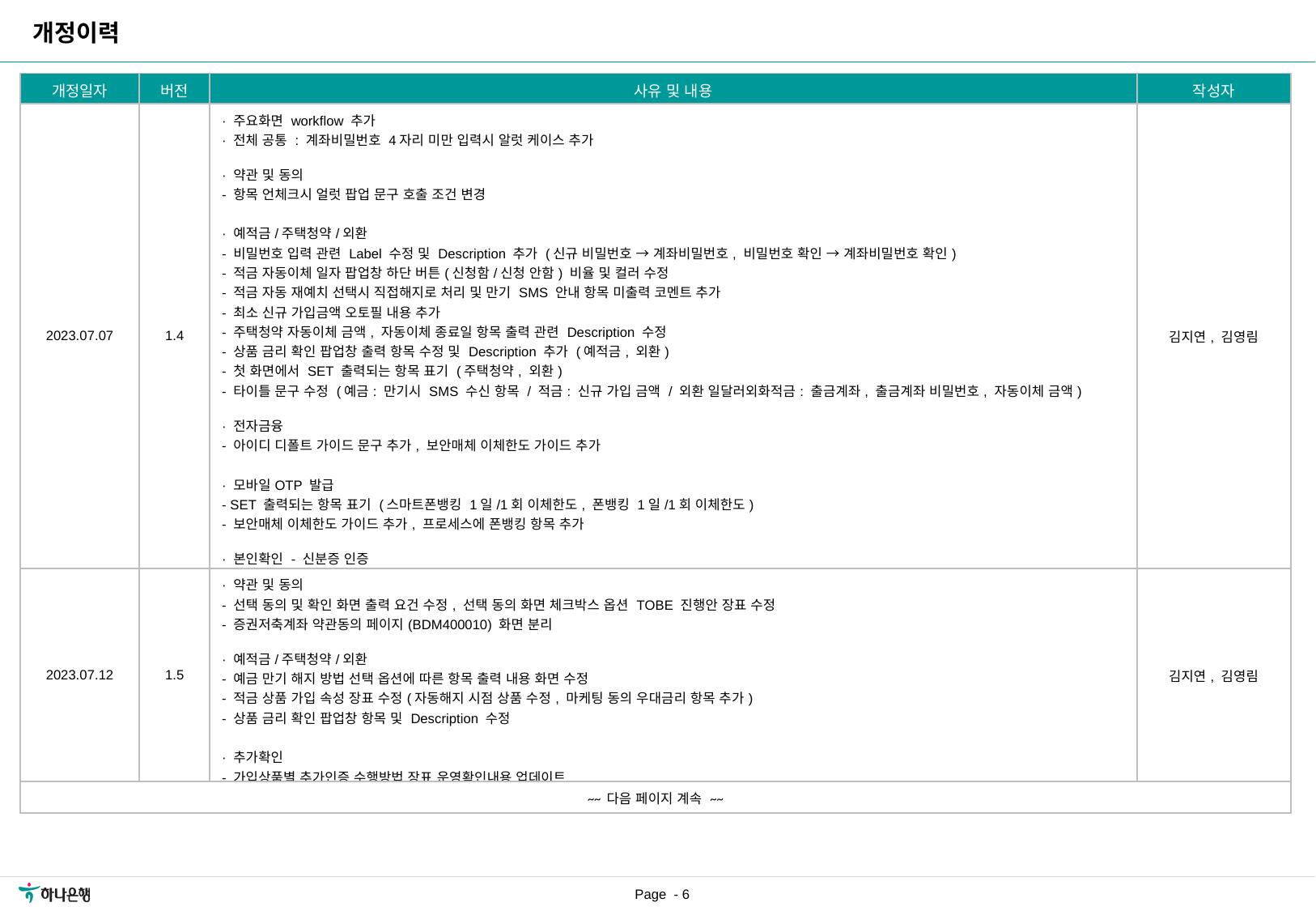

개정이력
| 개정일자 | 버전 | 사유 및 내용 | 작성자 |
| --- | --- | --- | --- |
| 2023.07.07 | 1.4 | · 주요화면 workflow 추가 · 전체 공통 : 계좌비밀번호 4자리 미만 입력시 알럿 케이스 추가 · 약관 및 동의 - 항목 언체크시 얼럿 팝업 문구 호출 조건 변경 · 예적금/주택청약/외환 - 비밀번호 입력 관련 Label 수정 및 Description 추가 (신규 비밀번호 → 계좌비밀번호, 비밀번호 확인 → 계좌비밀번호 확인) - 적금 자동이체 일자 팝업창 하단 버튼(신청함/신청 안함) 비율 및 컬러 수정 - 적금 자동 재예치 선택시 직접해지로 처리 및 만기 SMS 안내 항목 미출력 코멘트 추가 - 최소 신규 가입금액 오토필 내용 추가 - 주택청약 자동이체 금액, 자동이체 종료일 항목 출력 관련 Description 수정 - 상품 금리 확인 팝업창 출력 항목 수정 및 Description 추가 (예적금, 외환) - 첫 화면에서 SET 출력되는 항목 표기 (주택청약, 외환) - 타이틀 문구 수정 (예금: 만기시 SMS 수신 항목 / 적금: 신규 가입 금액 / 외환 일달러외화적금: 출금계좌, 출금계좌 비밀번호, 자동이체 금액) · 전자금융 - 아이디 디폴트 가이드 문구 추가, 보안매체 이체한도 가이드 추가 · 모바일OTP 발급 - SET 출력되는 항목 표기 (스마트폰뱅킹 1일/1회 이체한도, 폰뱅킹 1일/1회 이체한도) - 보안매체 이체한도 가이드 추가, 프로세스에 폰뱅킹 항목 추가 · 본인확인 - 신분증 인증 - 주민등록증/운전면허증 신분증 정보 확인 페이지에 이름/주민번호 항목 추가 및 일부 항목 Description 수정 · 추가확인 - 영상통화 - 영상통화 안내 팝업창 문구 수정, 디자인 산출물과 레이아웃 통일 | 김지연, 김영림 |
| 2023.07.12 | 1.5 | · 약관 및 동의 - 선택 동의 및 확인 화면 출력 요건 수정, 선택 동의 화면 체크박스 옵션 TOBE 진행안 장표 수정 - 증권저축계좌 약관동의 페이지(BDM400010) 화면 분리 · 예적금/주택청약/외환 - 예금 만기 해지 방법 선택 옵션에 따른 항목 출력 내용 화면 수정 - 적금 상품 가입 속성 장표 수정(자동해지 시점 상품 수정, 마케팅 동의 우대금리 항목 추가) - 상품 금리 확인 팝업창 항목 및 Description 수정 · 추가확인 - 가입상품별 추가인증 수행방법 장표 운영확인내용 업데이트 | 김지연, 김영림 |
| ~~ 다음 페이지 계속 ~~ |  |  |  |